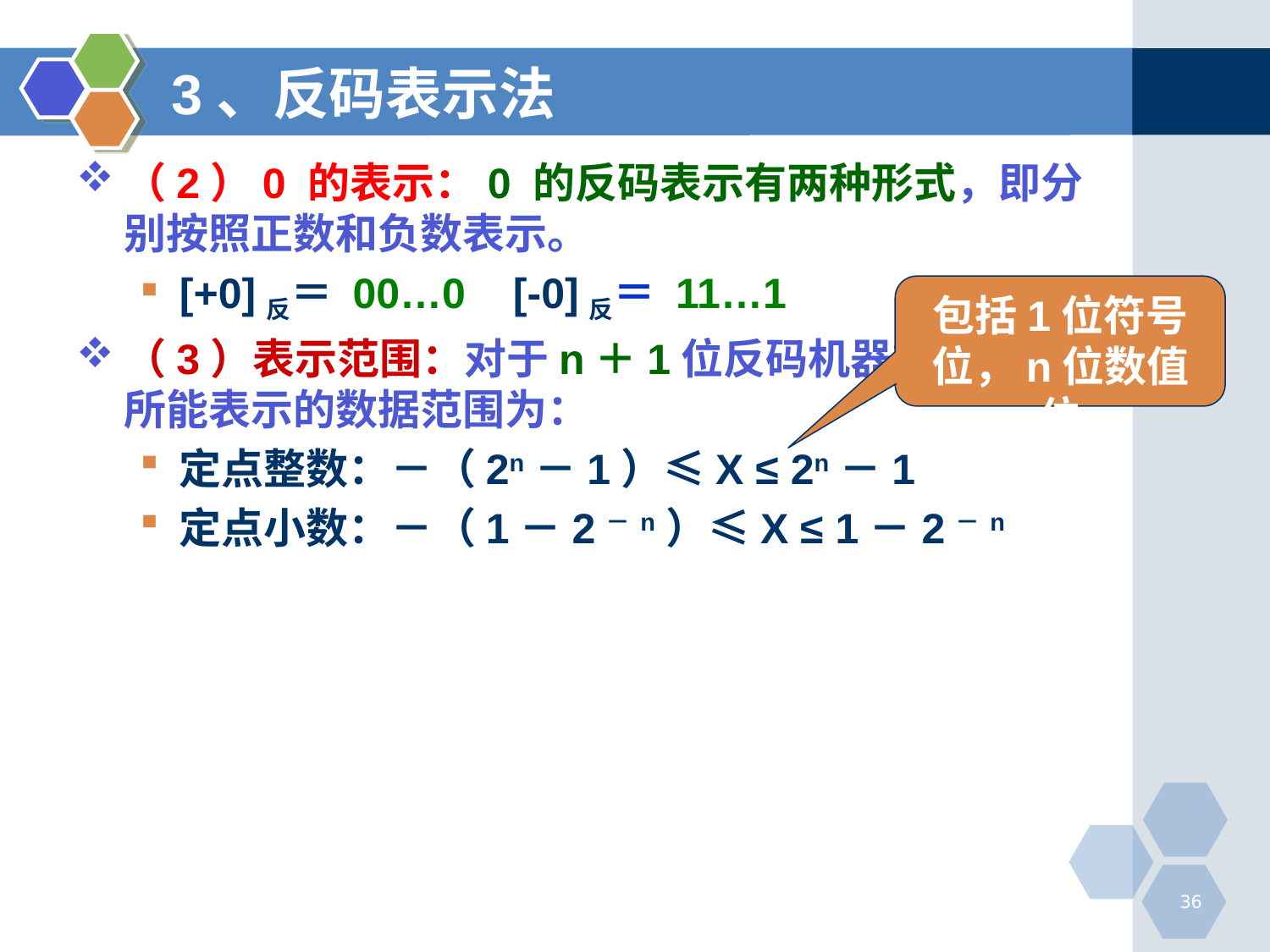

# 3、反码表示法
（2）0 的表示：0 的反码表示有两种形式，即分别按照正数和负数表示。
[+0]反＝ 00…0    [-0]反＝ 11…1
（3）表示范围：对于n＋1位反码机器数X，它所能表示的数据范围为：
定点整数：－（2n－1）≤X ≤ 2n－1
定点小数：－（1－2－n）≤X ≤ 1－2－n
包括1位符号位，n位数值位
36